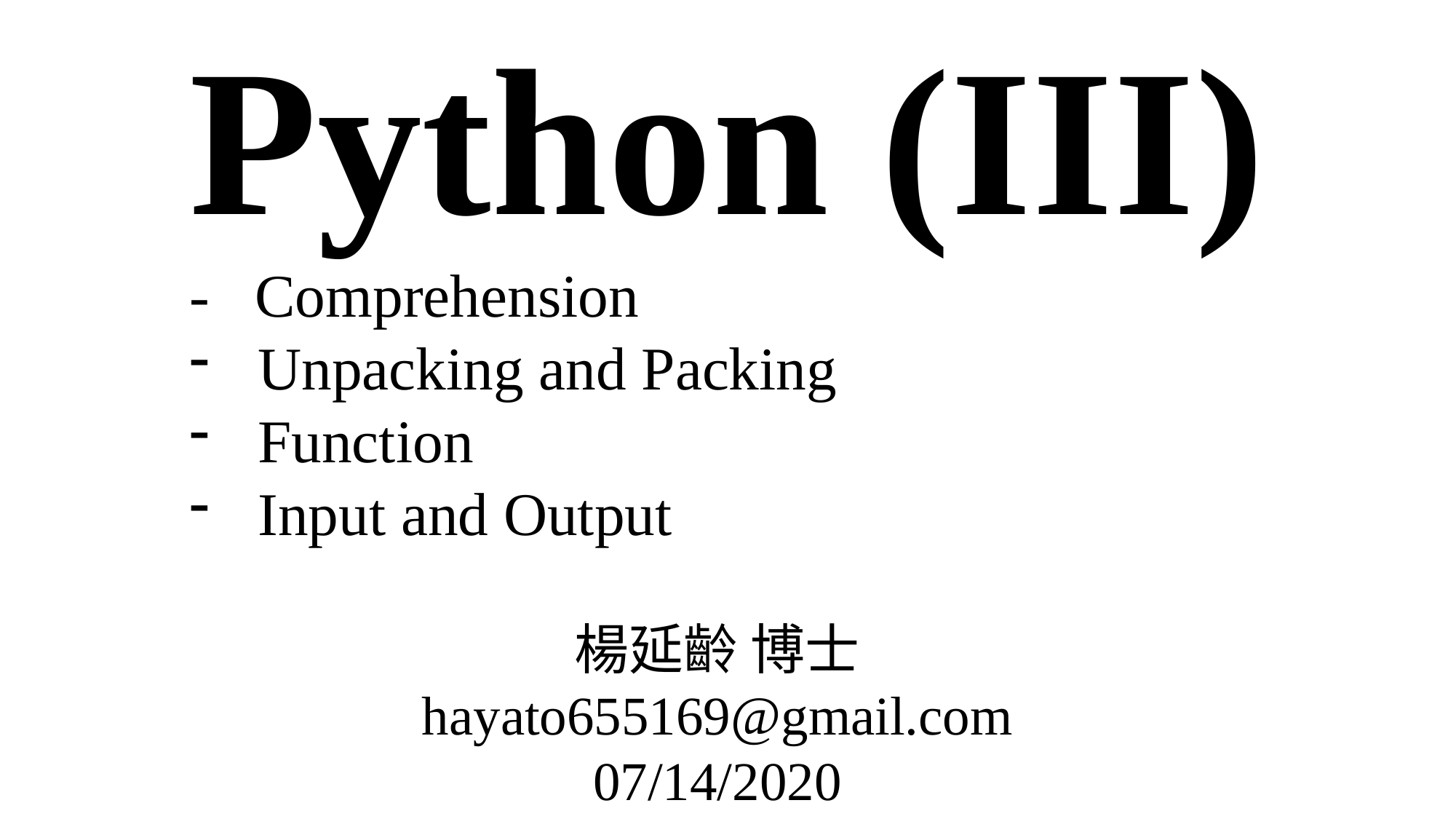

Python (III)
-   Comprehension
Unpacking and Packing
Function
Input and Output

楊延齡 博士
hayato655169@gmail.com
07/14/2020